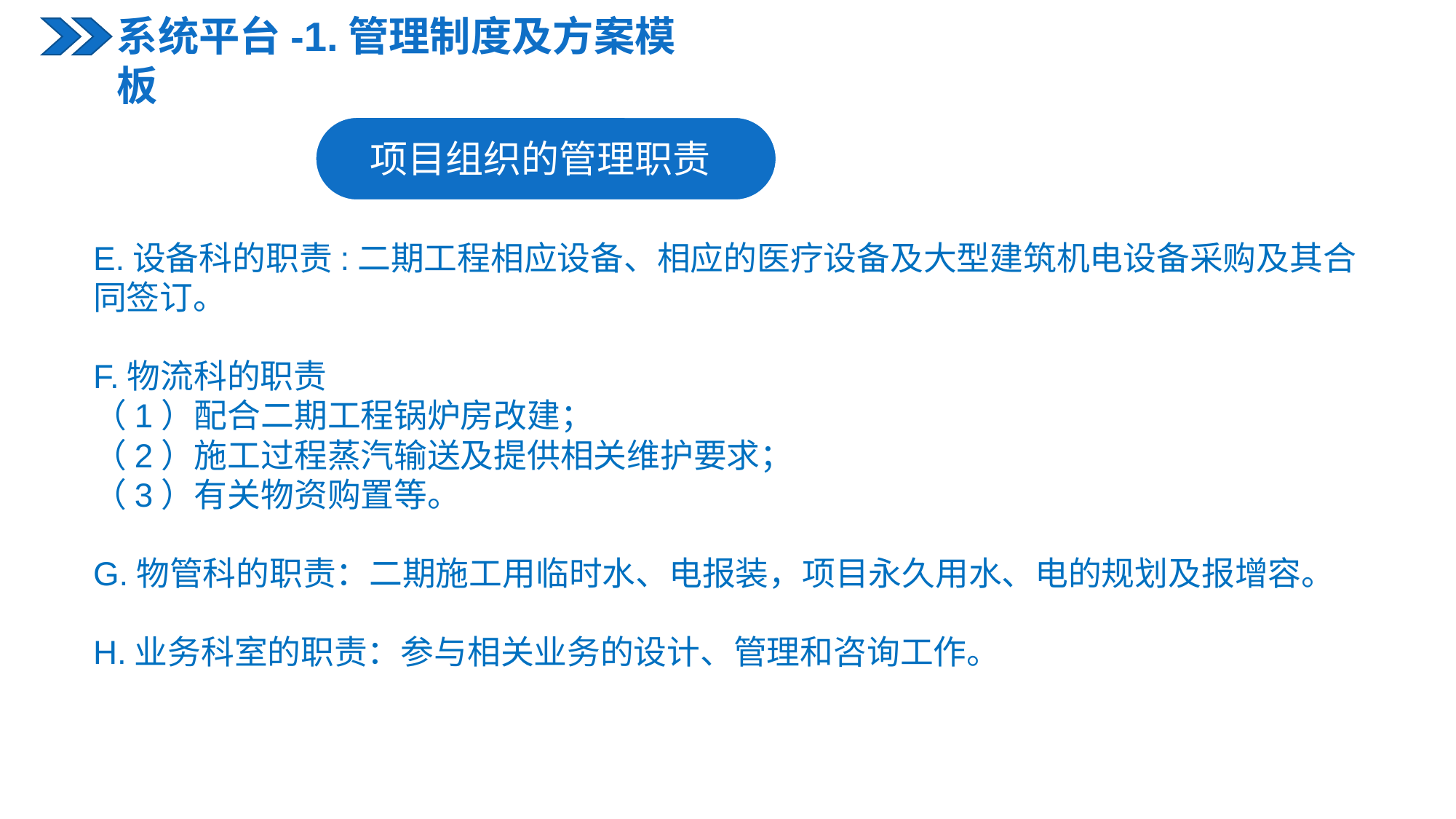

系统平台-1.管理制度及方案模板

项目组织的管理职责

E.设备科的职责:二期工程相应设备、相应的医疗设备及大型建筑机电设备采购及其合同签订。

F.物流科的职责
（1）配合二期工程锅炉房改建；
（2）施工过程蒸汽输送及提供相关维护要求；
（3）有关物资购置等。

G.物管科的职责：二期施工用临时水、电报装，项目永久用水、电的规划及报增容。

H.业务科室的职责：参与相关业务的设计、管理和咨询工作。